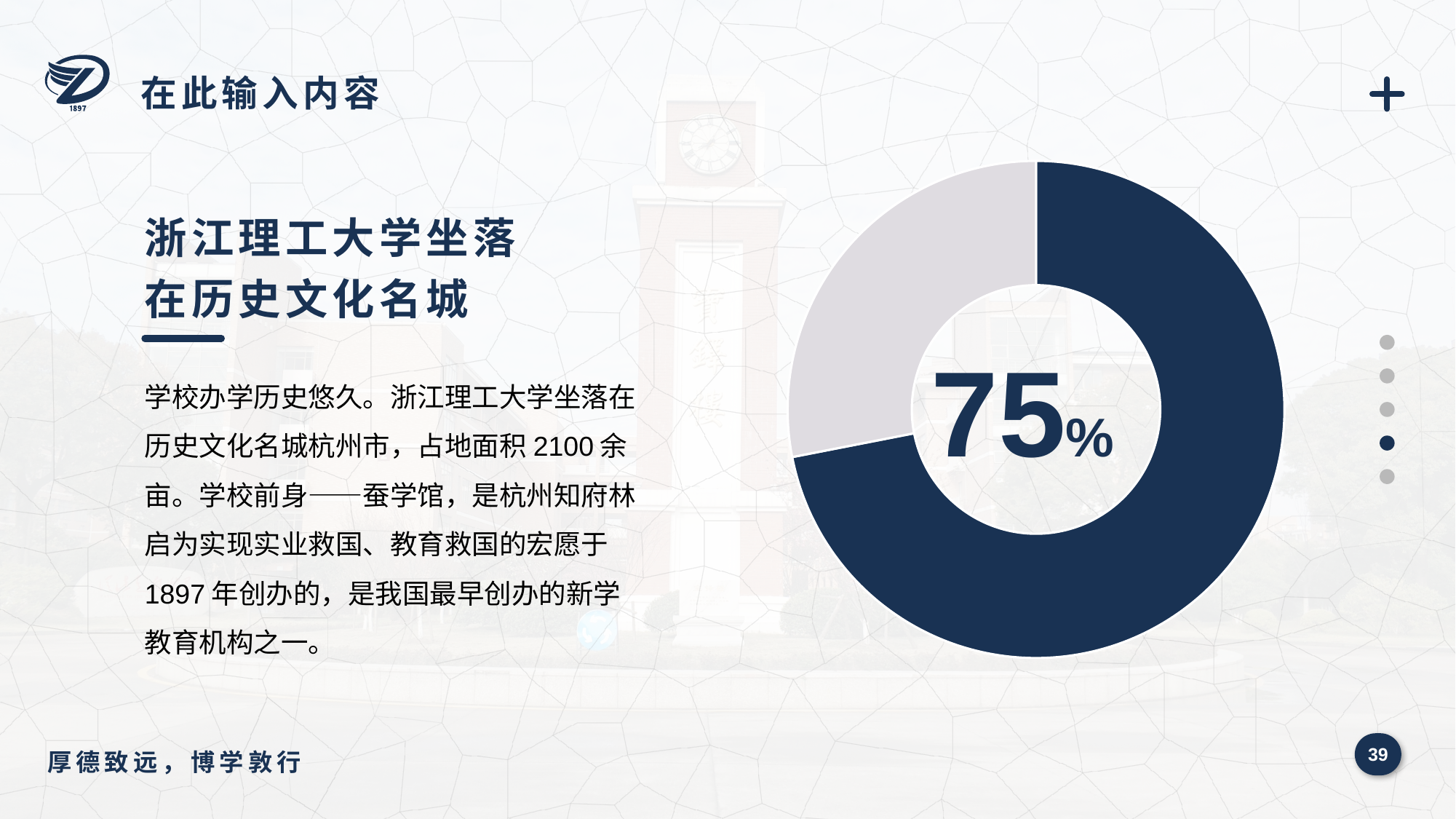

在此输入内容

### Chart

| Category | 销售额 |
|---|---|
| 第一季度 | 8.2 |
| 第二季度 | 3.2 |
75%
浙江理工大学坐落在历史文化名城
学校办学历史悠久。浙江理工大学坐落在历史文化名城杭州市，占地面积2100余亩。学校前身——蚕学馆，是杭州知府林启为实现实业救国、教育救国的宏愿于1897年创办的，是我国最早创办的新学教育机构之一。
39